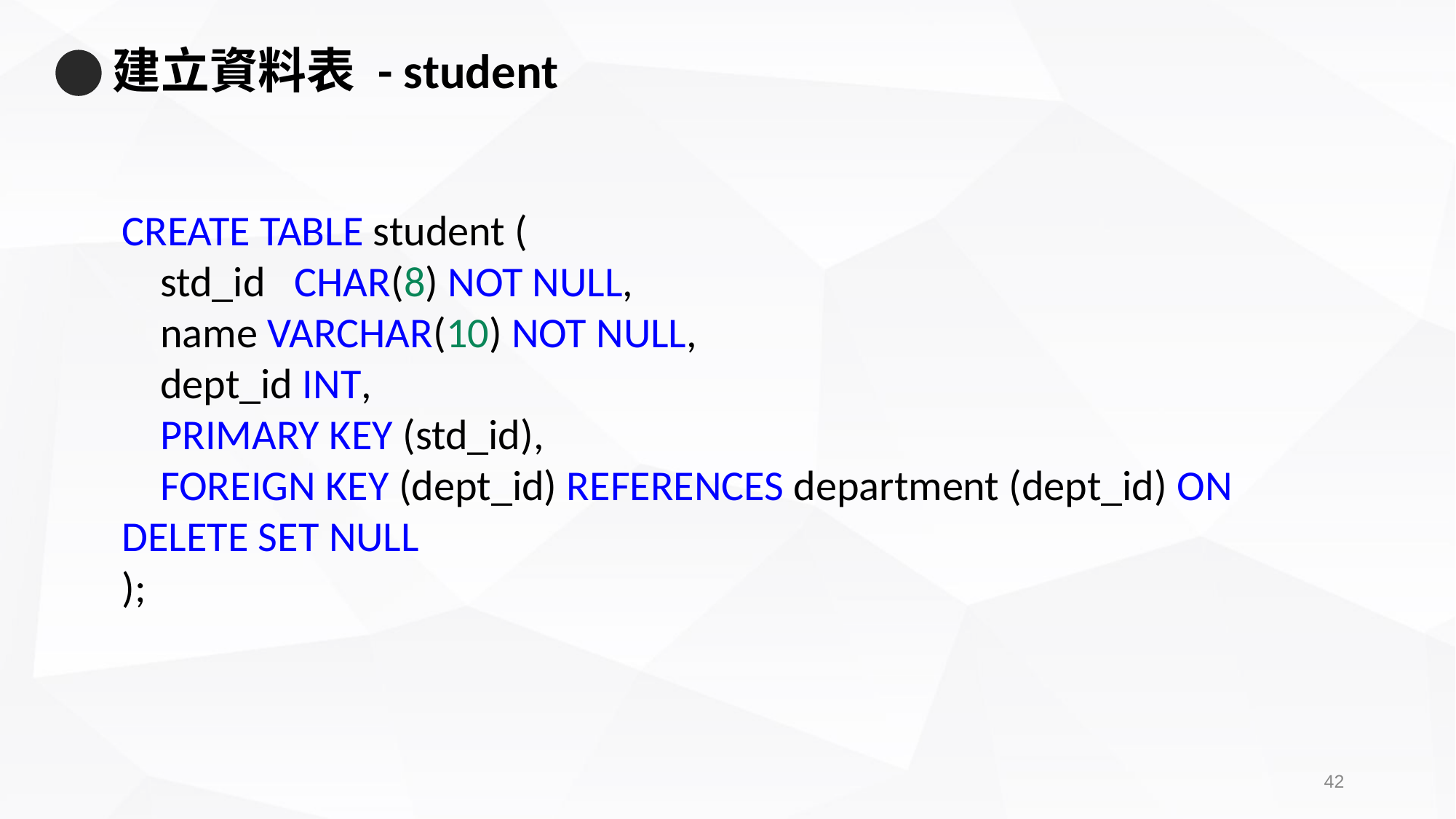

# 建立資料表 - student
CREATE TABLE student (
    std_id   CHAR(8) NOT NULL,
    name VARCHAR(10) NOT NULL,
    dept_id INT,
    PRIMARY KEY (std_id),
    FOREIGN KEY (dept_id) REFERENCES department (dept_id) ON DELETE SET NULL
);
42